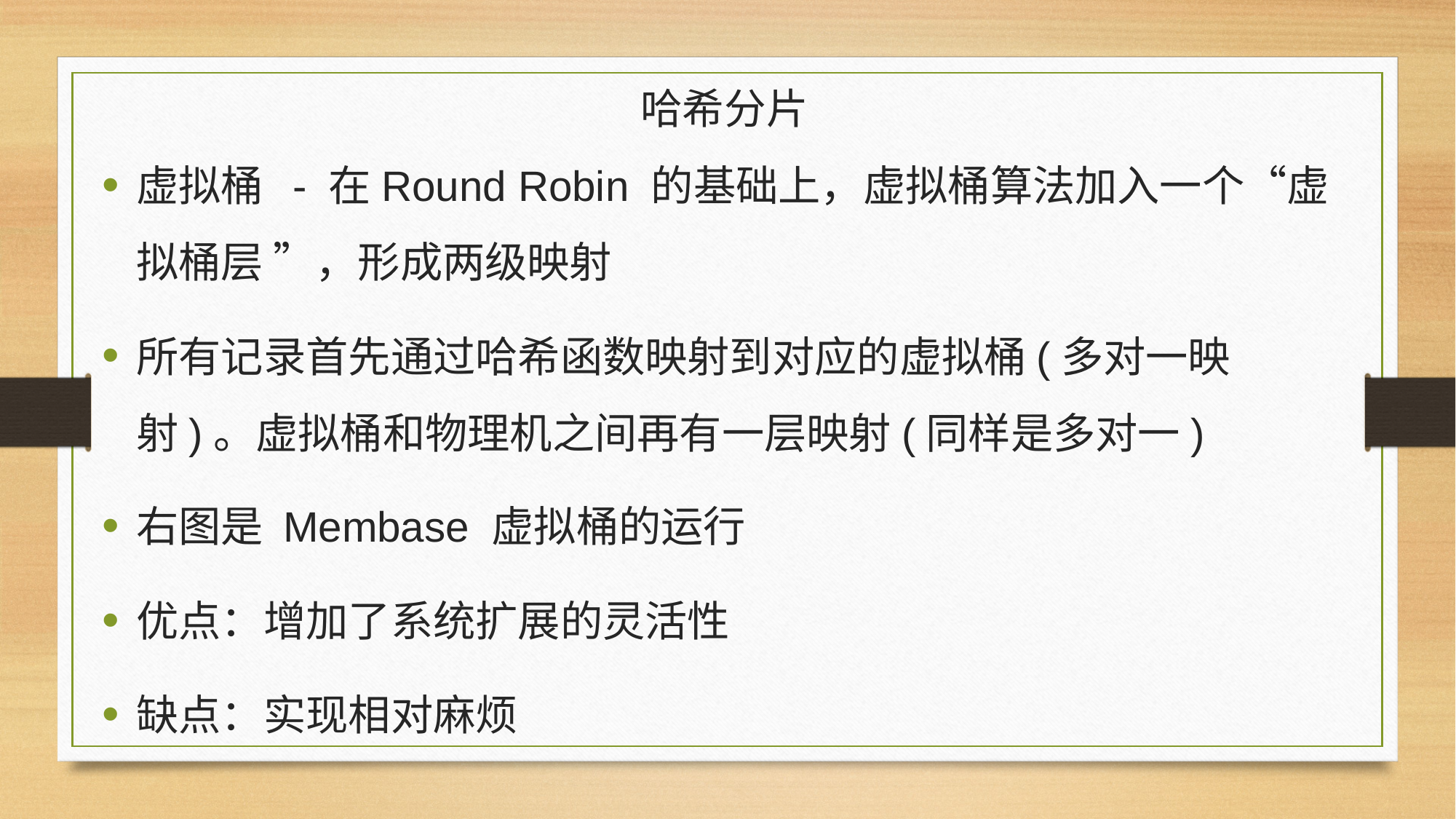

# 哈希分片
虚拟桶  - 在Round Robin 的基础上，虚拟桶算法加入一个“虚拟桶层 ”，形成两级映射
所有记录首先通过哈希函数映射到对应的虚拟桶(多对一映射)。虚拟桶和物理机之间再有一层映射(同样是多对一)
右图是 Membase 虚拟桶的运行
优点：增加了系统扩展的灵活性
缺点：实现相对麻烦